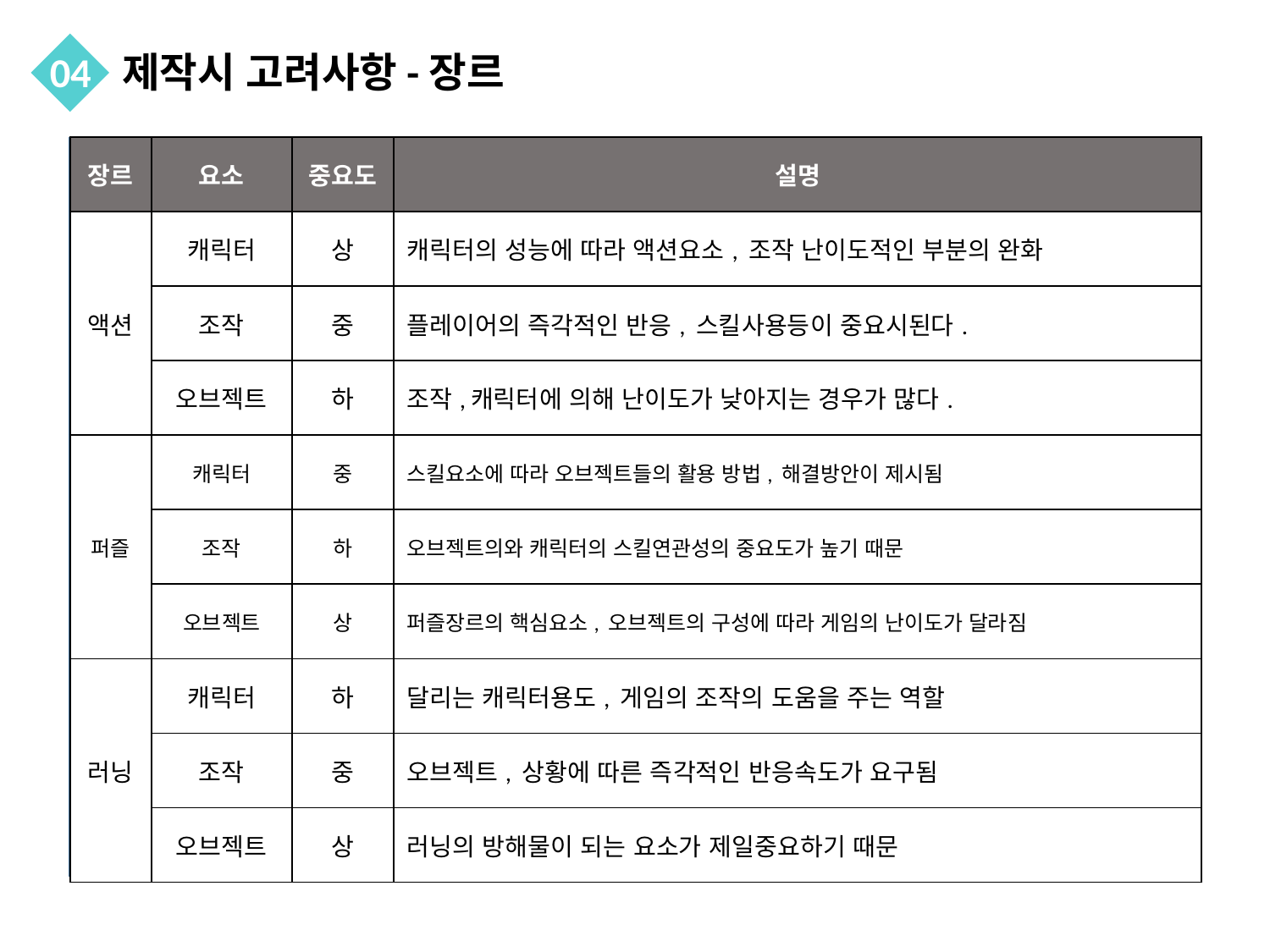

04
제작시 고려사항-장르
| 장르 | 요소 | 중요도 | 설명 |
| --- | --- | --- | --- |
| 액션 | 캐릭터 | 상 | 캐릭터의 성능에 따라 액션요소, 조작 난이도적인 부분의 완화 |
|  | 조작 | 중 | 플레이어의 즉각적인 반응, 스킬사용등이 중요시된다. |
|  | 오브젝트 | 하 | 조작,캐릭터에 의해 난이도가 낮아지는 경우가 많다. |
| 퍼즐 | 캐릭터 | 중 | 스킬요소에 따라 오브젝트들의 활용 방법, 해결방안이 제시됨 |
|  | 조작 | 하 | 오브젝트의와 캐릭터의 스킬연관성의 중요도가 높기 때문 |
|  | 오브젝트 | 상 | 퍼즐장르의 핵심요소, 오브젝트의 구성에 따라 게임의 난이도가 달라짐 |
| 러닝 | 캐릭터 | 하 | 달리는 캐릭터용도, 게임의 조작의 도움을 주는 역할 |
|  | 조작 | 중 | 오브젝트, 상황에 따른 즉각적인 반응속도가 요구됨 |
|  | 오브젝트 | 상 | 러닝의 방해물이 되는 요소가 제일중요하기 때문 |